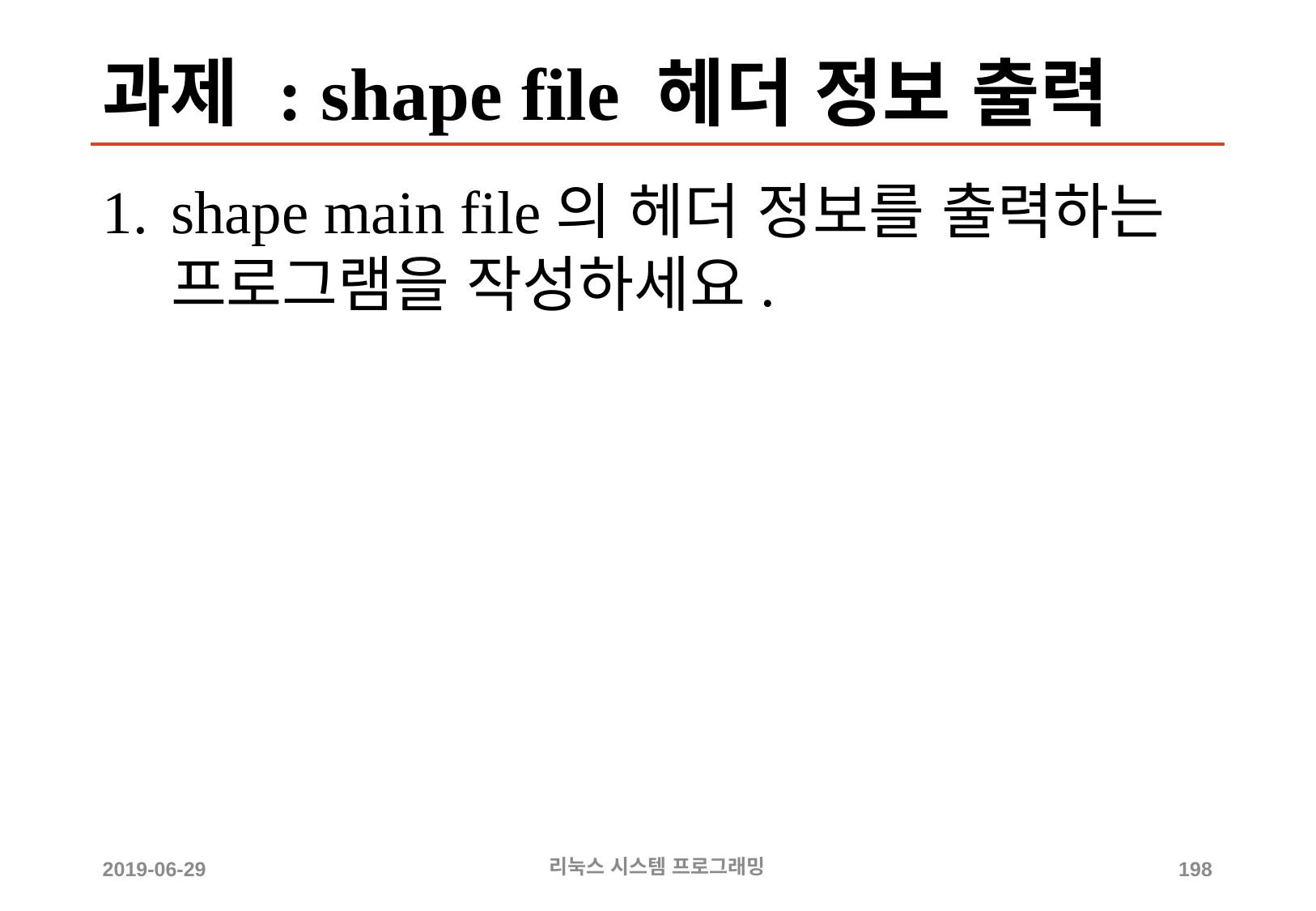

# 과제 : shape file 헤더 정보 출력
shape main file의 헤더 정보를 출력하는 프로그램을 작성하세요.
2019-06-29
리눅스 시스템 프로그래밍
198